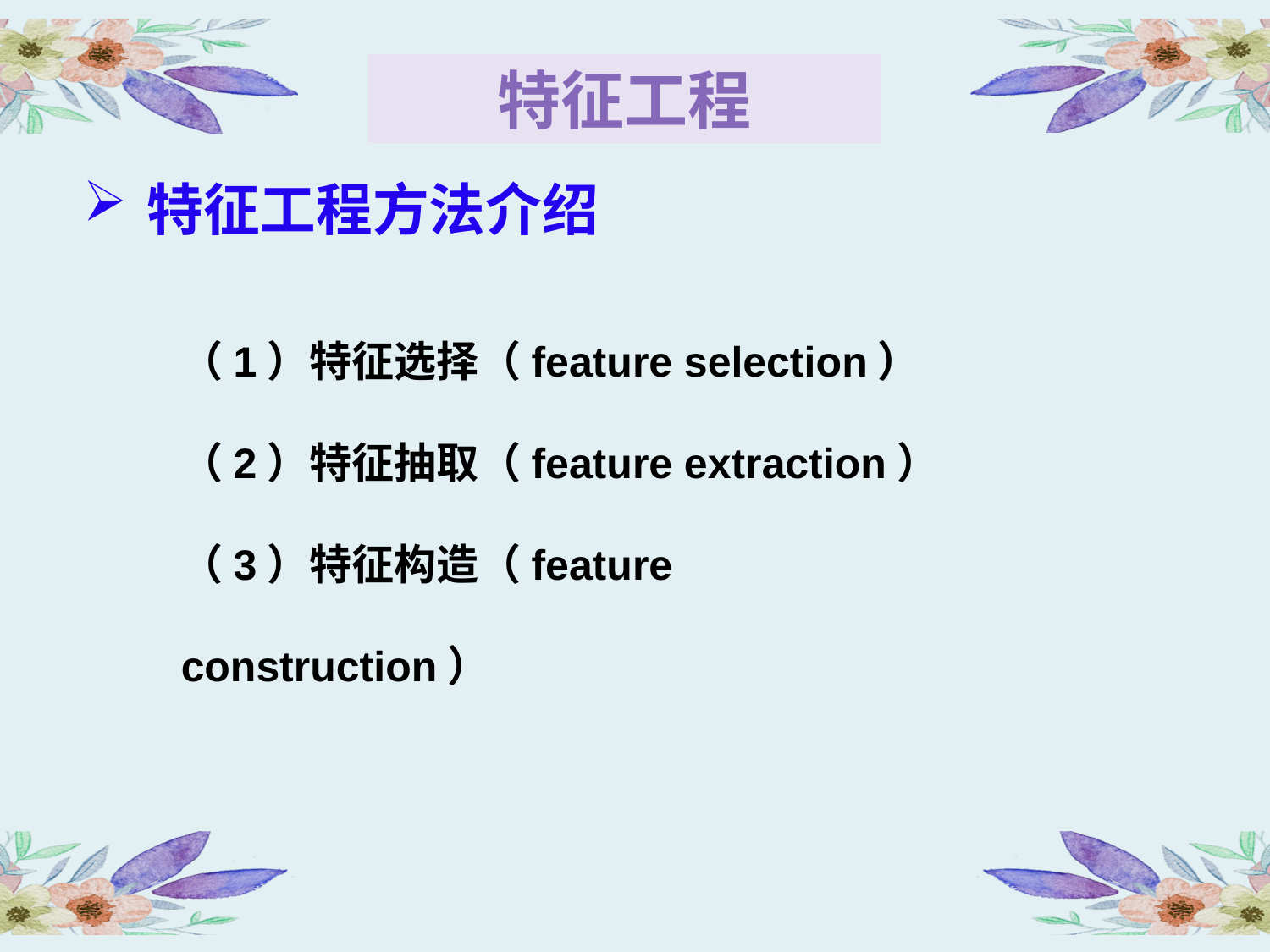

特征工程
特征工程方法介绍
（1）特征选择（feature selection）
（2）特征抽取（feature extraction）
（3）特征构造（feature construction）